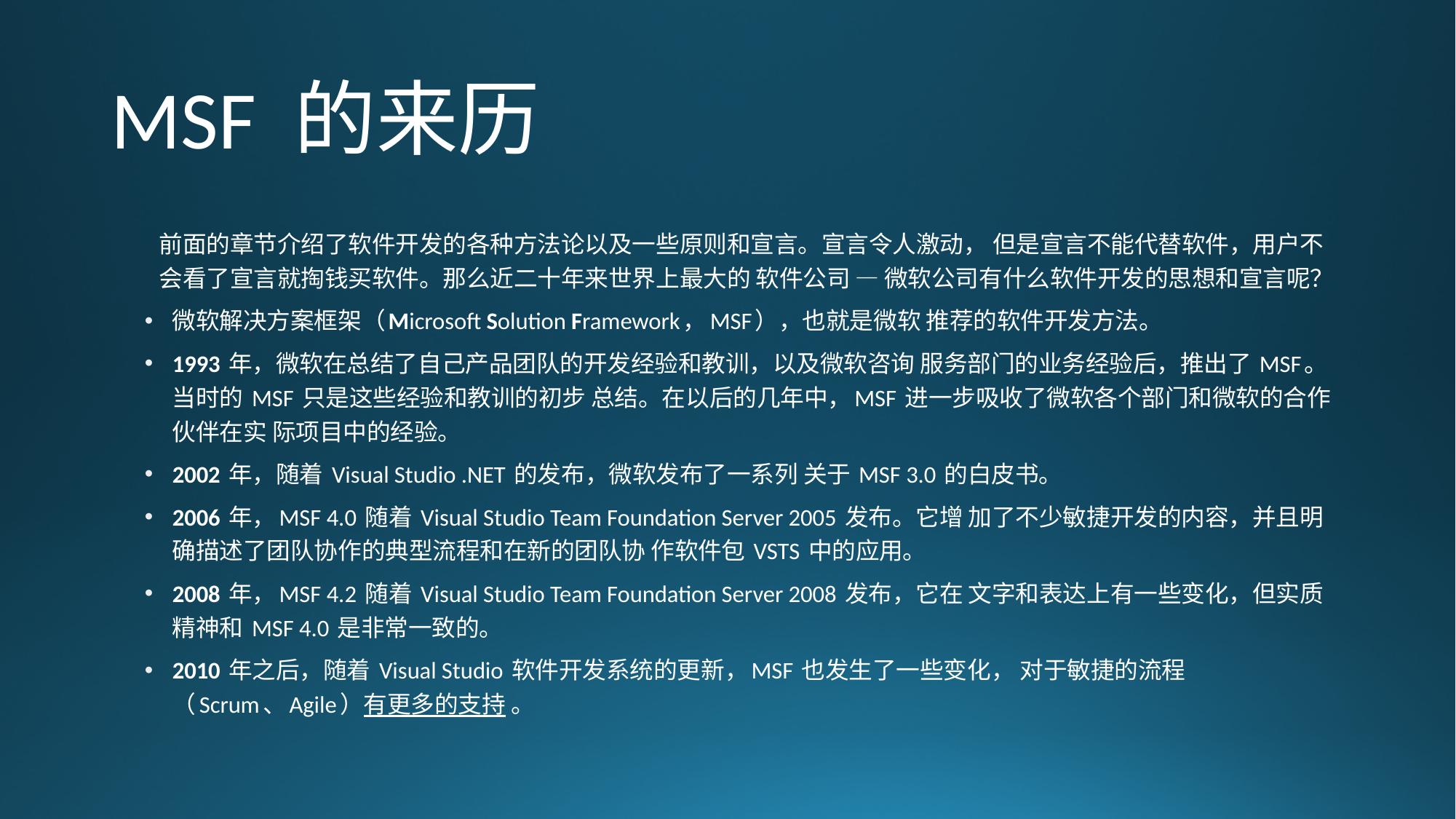

# MSF 的来历
前面的章节介绍了软件开发的各种方法论以及一些原则和宣言。宣言令人激动， 但是宣言不能代替软件，用户不会看了宣言就掏钱买软件。那么近二十年来世界上最大的 软件公司 — 微软公司有什么软件开发的思想和宣言呢？
微软解决方案框架（Microsoft Solution Framework，MSF），也就是微软 推荐的软件开发方法。
1993 年，微软在总结了自己产品团队的开发经验和教训，以及微软咨询 服务部门的业务经验后，推出了 MSF。当时的 MSF 只是这些经验和教训的初步 总结。在以后的几年中，MSF 进一步吸收了微软各个部门和微软的合作伙伴在实 际项目中的经验。
2002 年，随着 Visual Studio .NET 的发布，微软发布了一系列 关于 MSF 3.0 的白皮书。
2006 年，MSF 4.0 随着 Visual Studio Team Foundation Server 2005 发布。它增 加了不少敏捷开发的内容，并且明确描述了团队协作的典型流程和在新的团队协 作软件包 VSTS 中的应用。
2008 年，MSF 4.2 随着 Visual Studio Team Foundation Server 2008 发布，它在 文字和表达上有一些变化，但实质精神和 MSF 4.0 是非常一致的。
2010 年之后，随着 Visual Studio 软件开发系统的更新，MSF 也发生了一些变化， 对于敏捷的流程（Scrum、Agile）有更多的支持 。